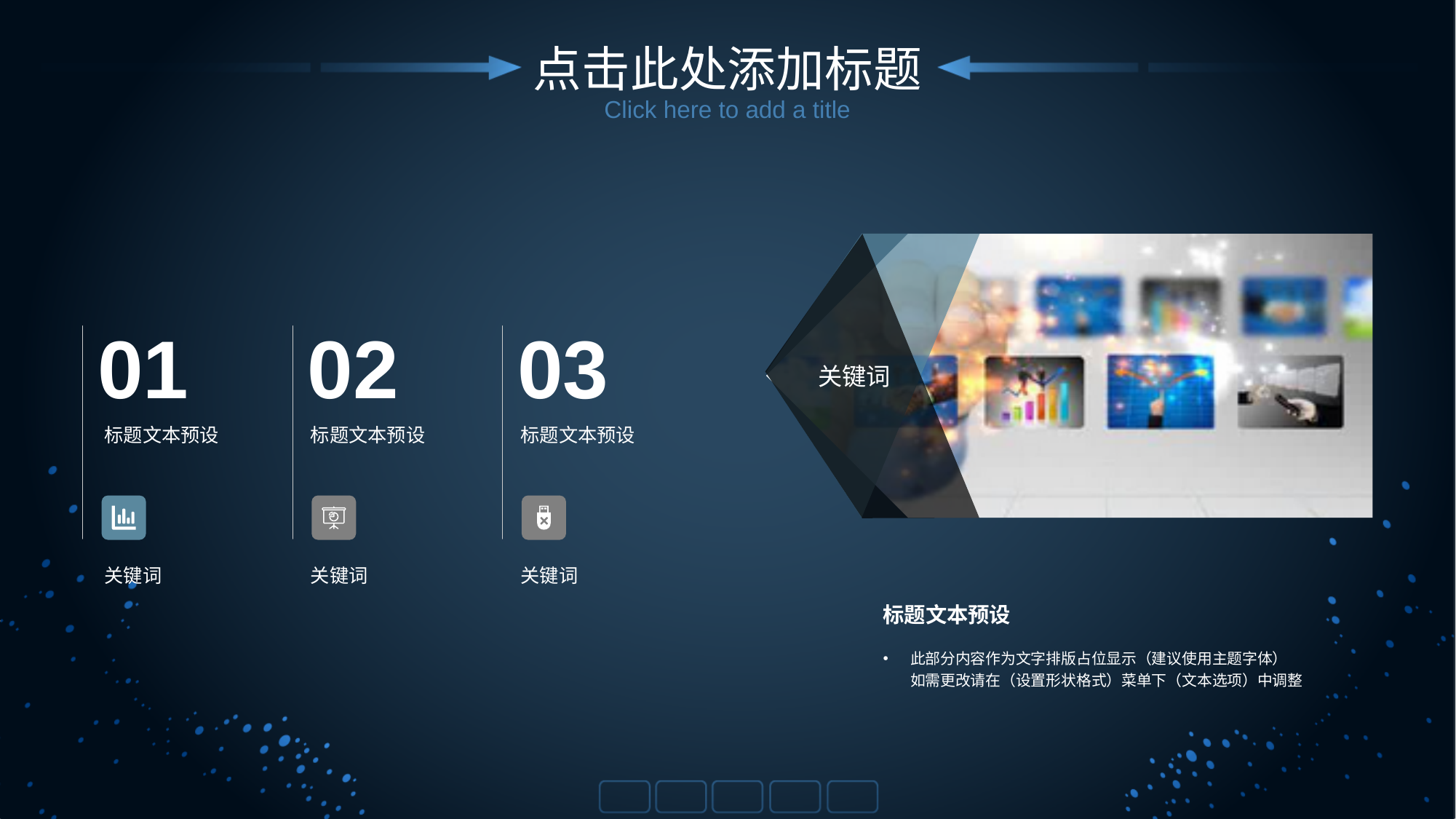

点击此处添加标题
Click here to add a title

01
02
03
关键词
标题文本预设
标题文本预设
标题文本预设

关键词
关键词
关键词
标题文本预设
此部分内容作为文字排版占位显示（建议使用主题字体）
如需更改请在（设置形状格式）菜单下（文本选项）中调整